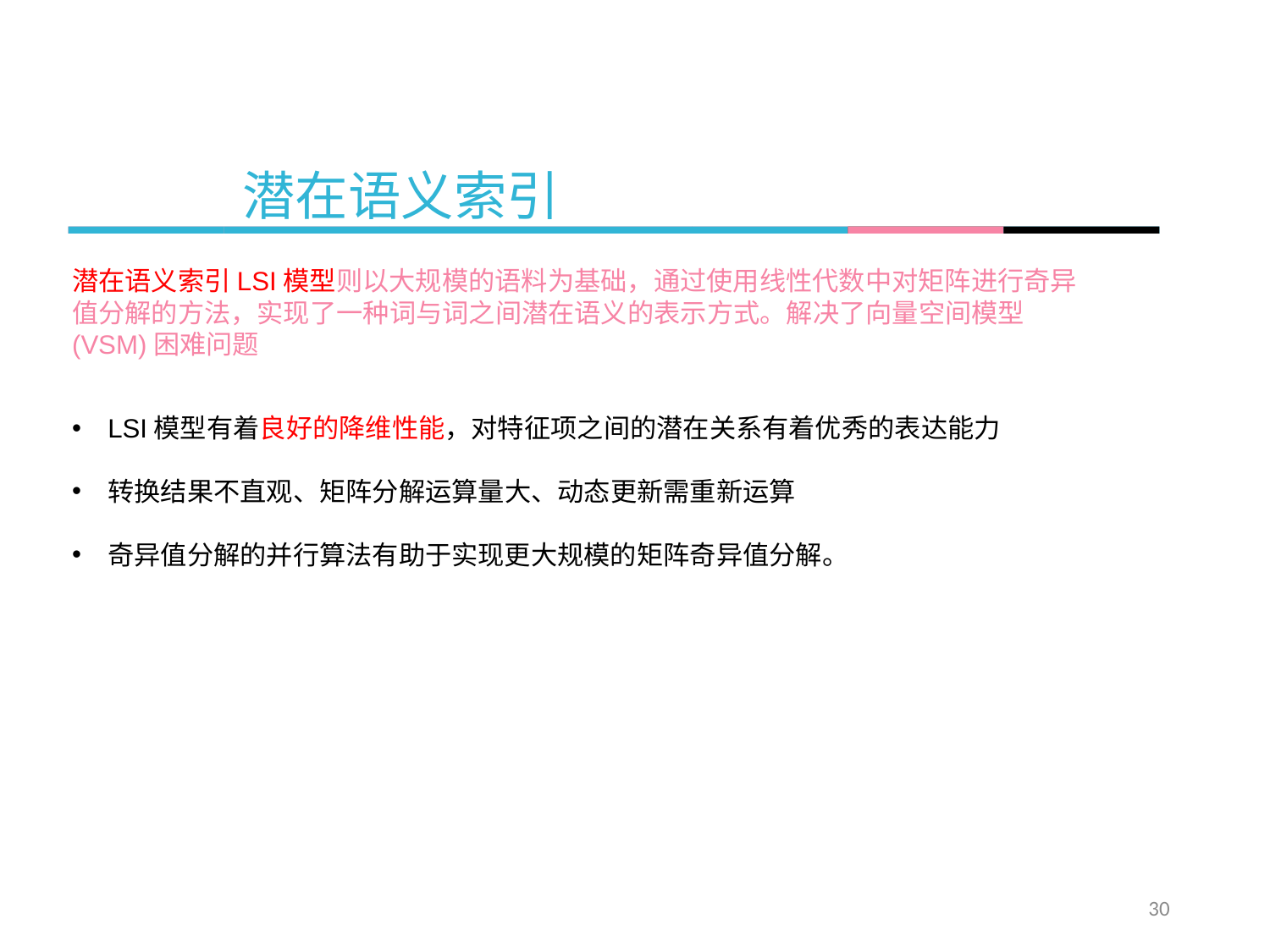

潜在语义索引

潜在语义索引LSI模型则以大规模的语料为基础，通过使用线性代数中对矩阵进行奇异值分解的方法，实现了一种词与词之间潜在语义的表示方式。解决了向量空间模型(VSM)困难问题
LSI模型有着良好的降维性能，对特征项之间的潜在关系有着优秀的表达能力

转换结果不直观、矩阵分解运算量大、动态更新需重新运算

奇异值分解的并行算法有助于实现更大规模的矩阵奇异值分解。
30